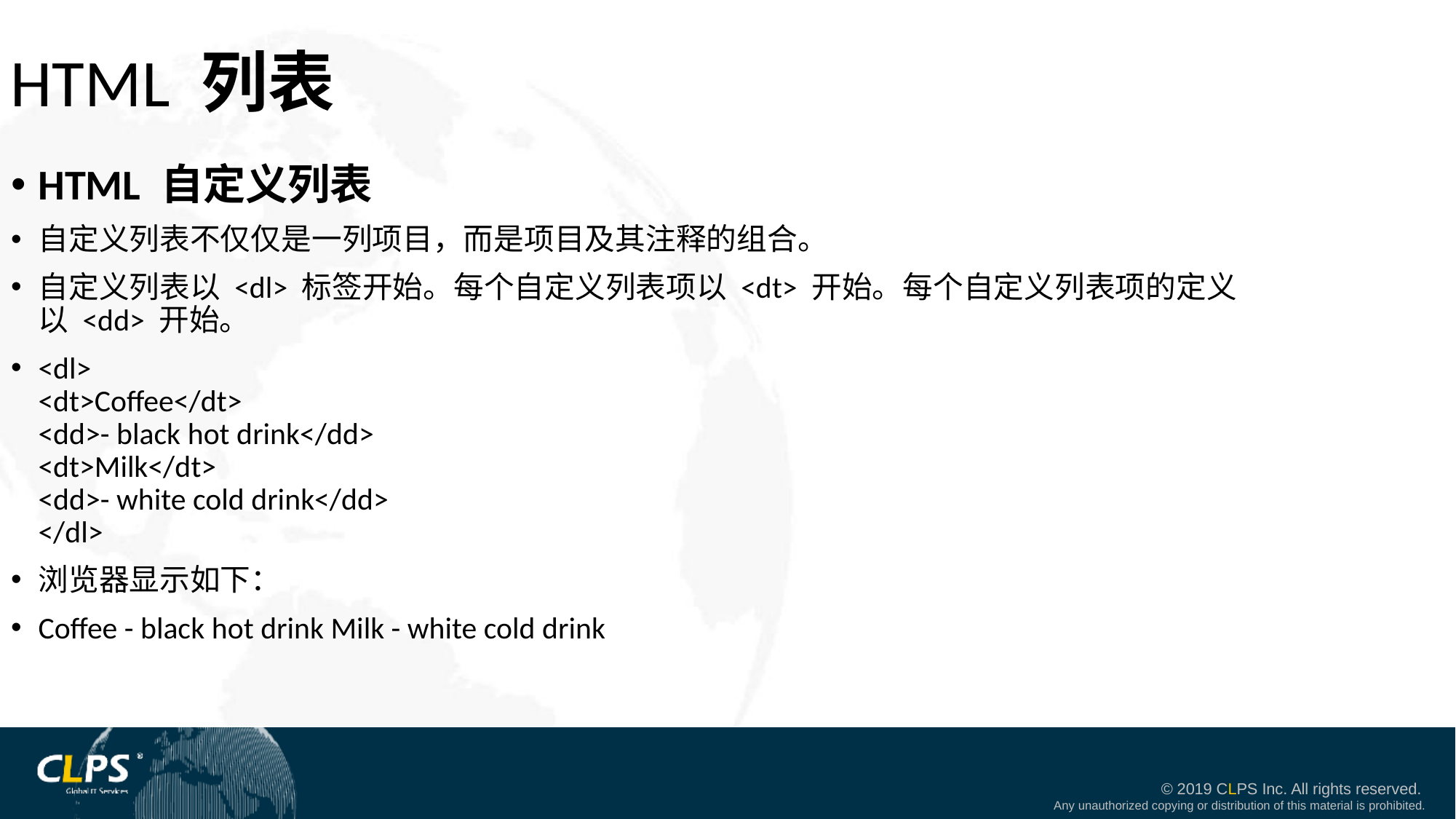

HTML 列表
HTML 自定义列表
自定义列表不仅仅是一列项目，而是项目及其注释的组合。
自定义列表以 <dl> 标签开始。每个自定义列表项以 <dt> 开始。每个自定义列表项的定义以 <dd> 开始。
<dl>
<dt>Coffee</dt>
<dd>- black hot drink</dd>
<dt>Milk</dt>
<dd>- white cold drink</dd>
</dl>
浏览器显示如下：
Coffee - black hot drink Milk - white cold drink